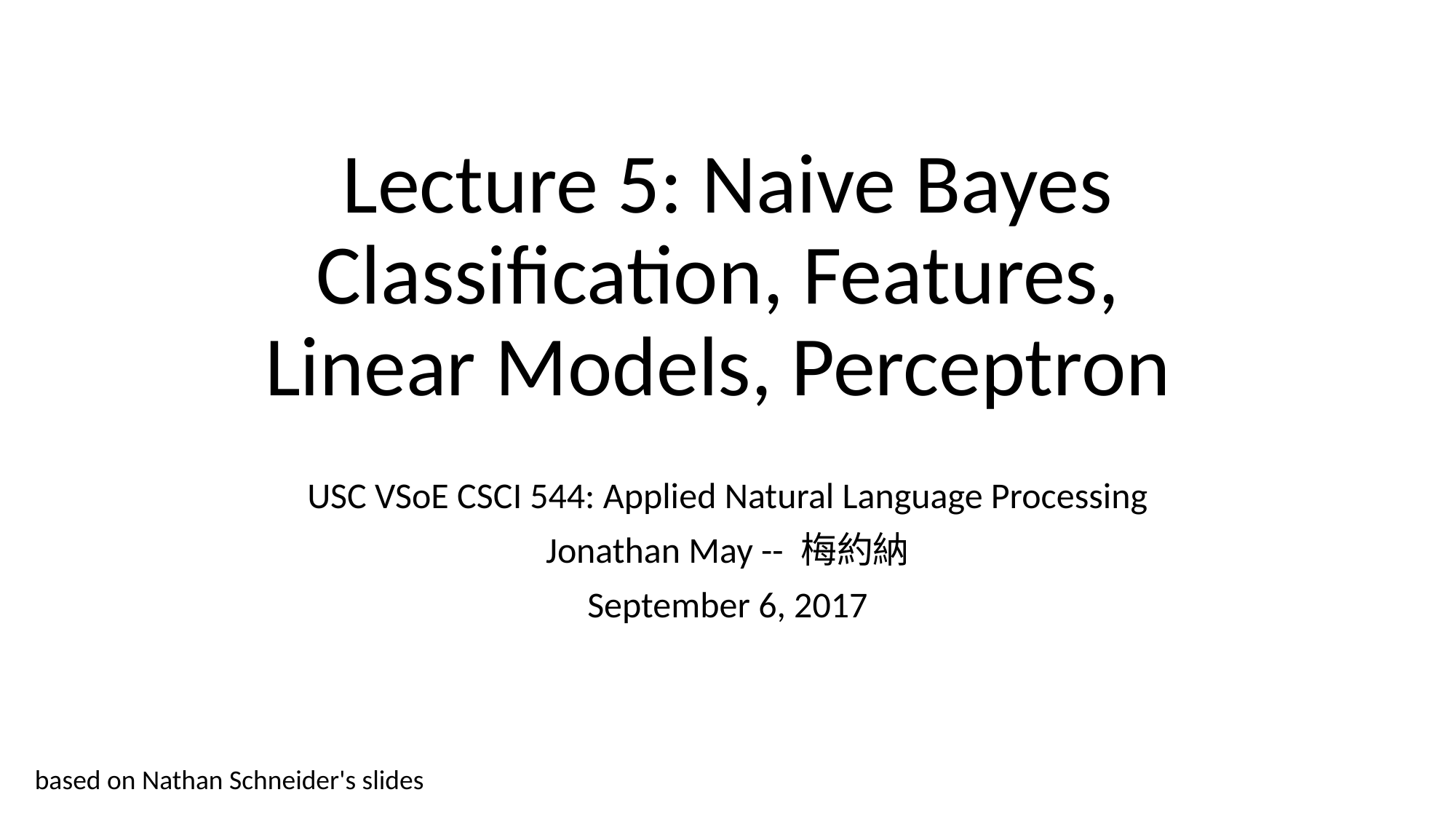

# Lecture 5: Naive Bayes Classification, Features, Linear Models, Perceptron
USC VSoE CSCI 544: Applied Natural Language Processing
Jonathan May -- 梅約納
September 6, 2017
based on Nathan Schneider's slides